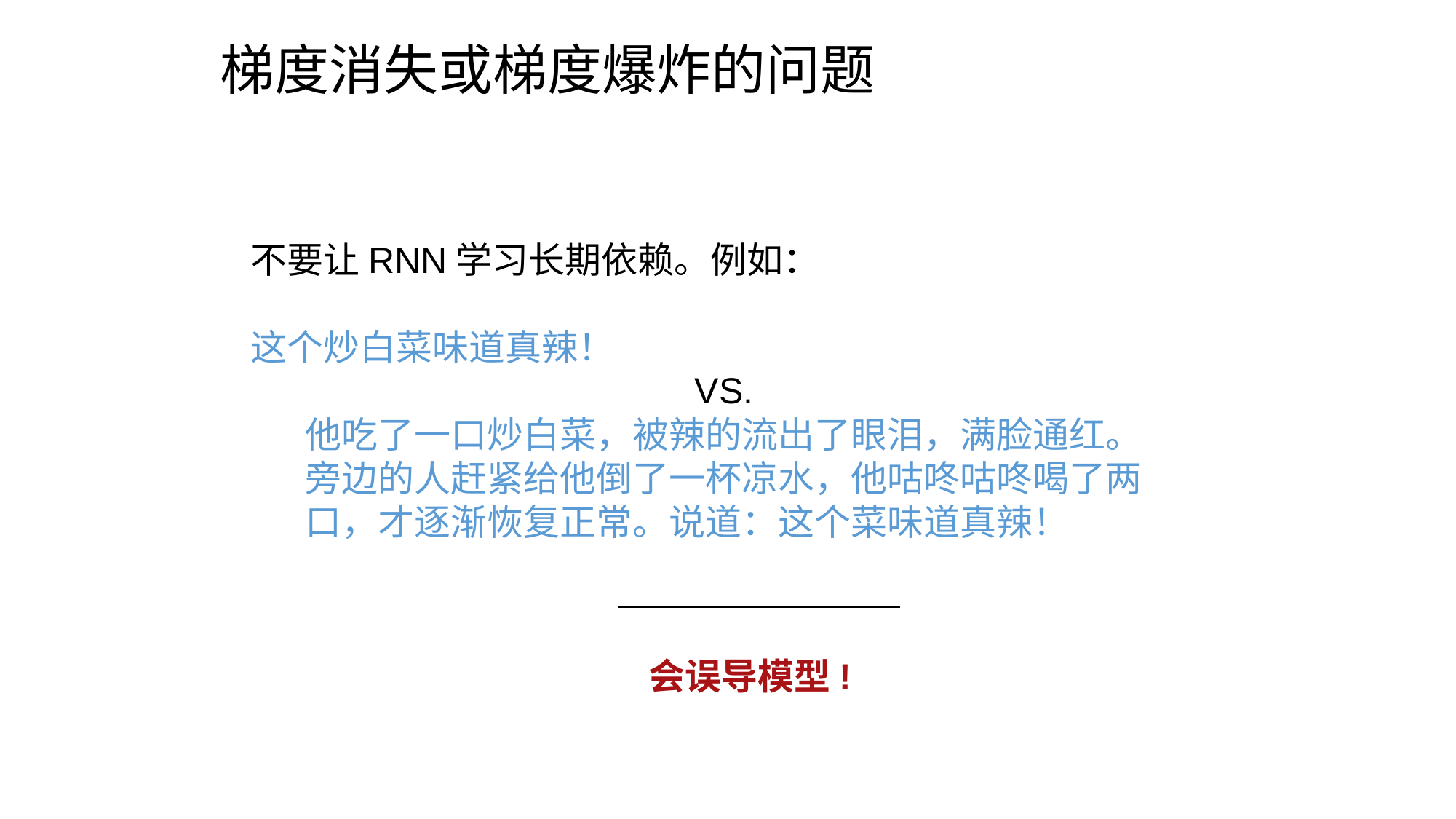

# 梯度消失或梯度爆炸的问题
不要让RNN学习长期依赖。例如：

这个炒白菜味道真辣！
VS.
他吃了一口炒白菜，被辣的流出了眼泪，满脸通红。旁边的人赶紧给他倒了一杯凉水，他咕咚咕咚喝了两口，才逐渐恢复正常。说道：这个菜味道真辣！

会误导模型!